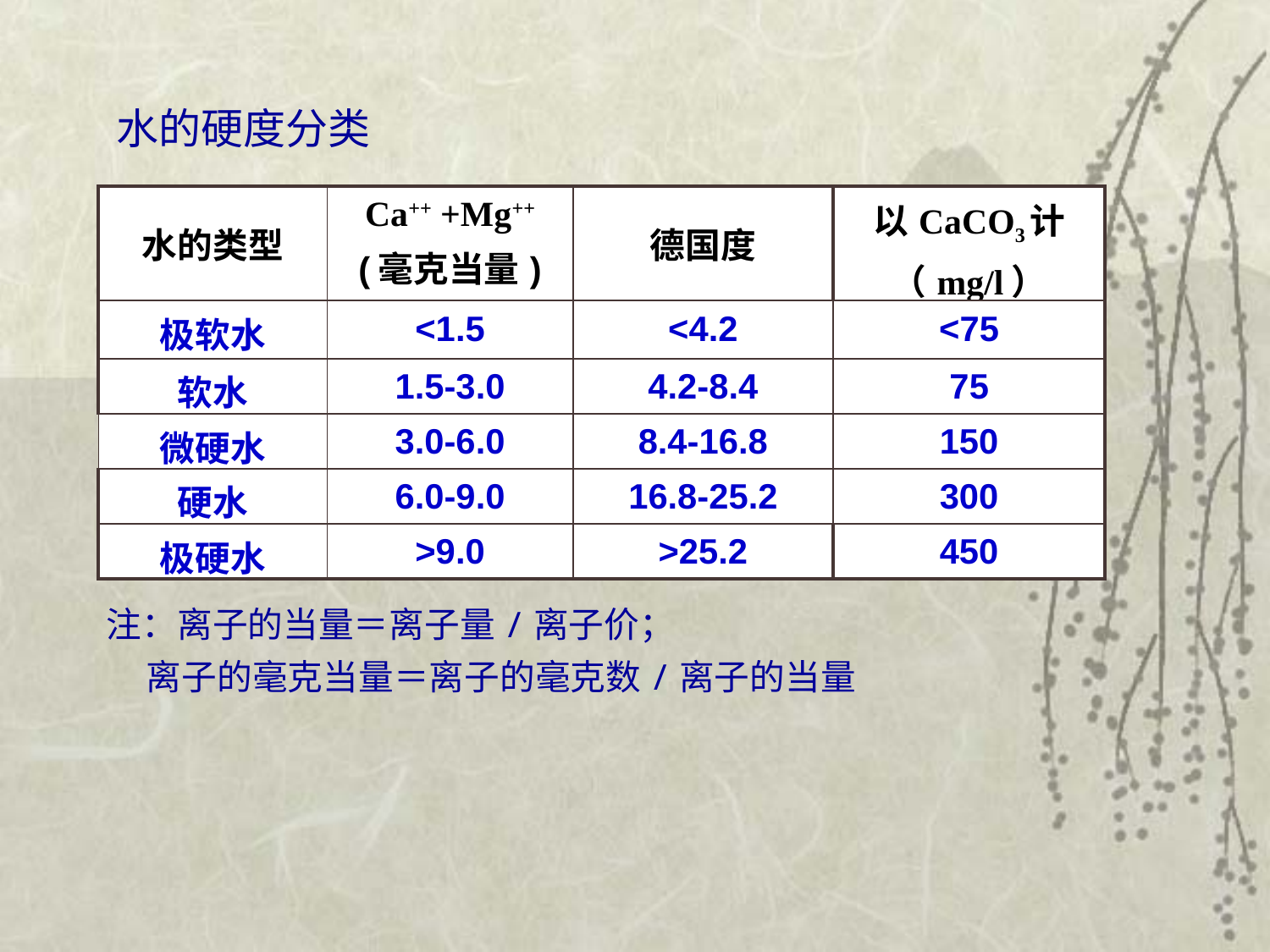

水的硬度分类
| 水的类型 | Ca++ +Mg++ (毫克当量) | 德国度 | 以CaCO3计 （mg/l） |
| --- | --- | --- | --- |
| 极软水 | <1.5 | <4.2 | <75 |
| 软水 | 1.5-3.0 | 4.2-8.4 | 75 |
| 微硬水 | 3.0-6.0 | 8.4-16.8 | 150 |
| 硬水 | 6.0-9.0 | 16.8-25.2 | 300 |
| 极硬水 | >9.0 | >25.2 | 450 |
注：离子的当量＝离子量/离子价；
    离子的毫克当量＝离子的毫克数/离子的当量